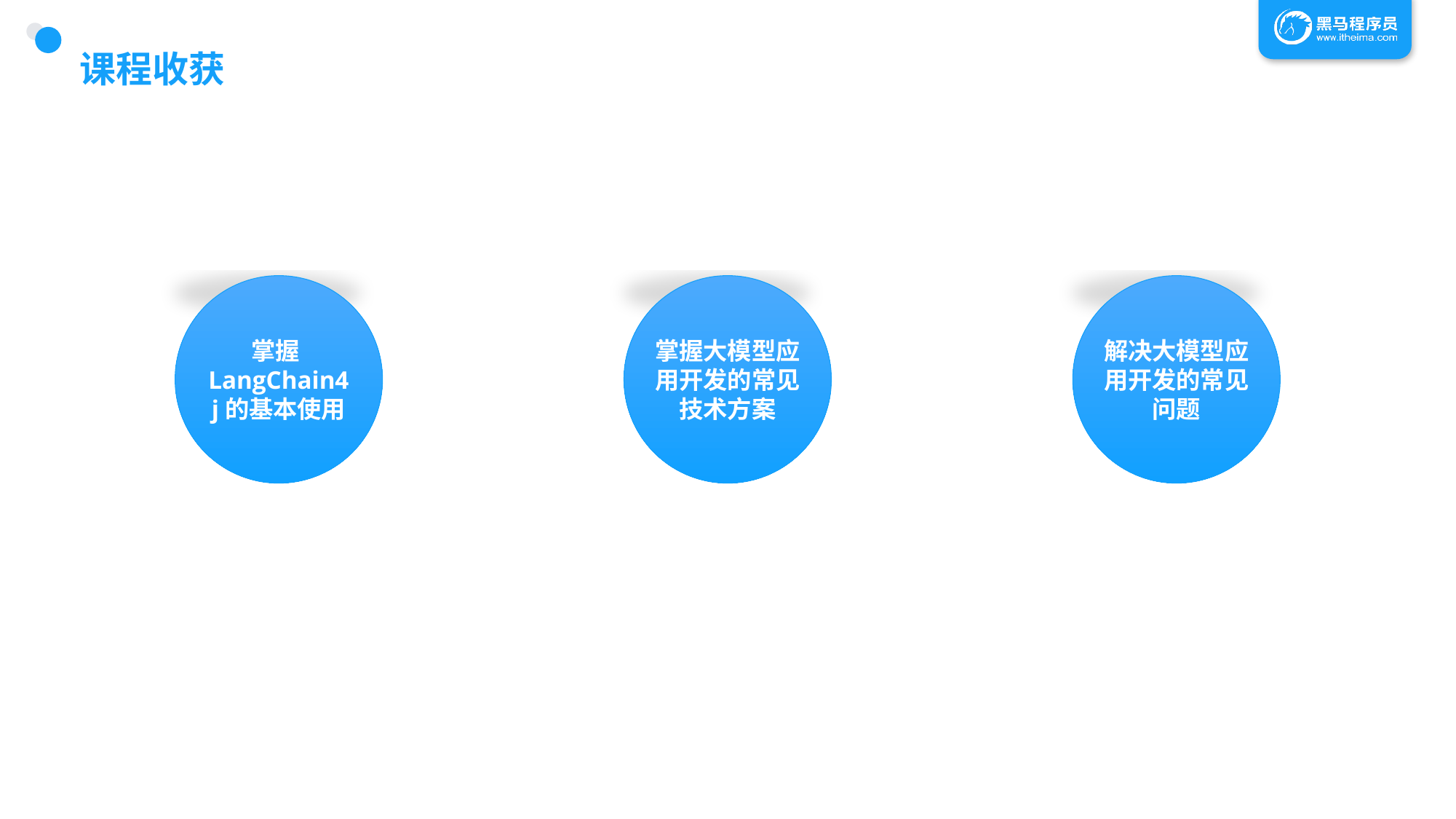

# 课程收获
掌握LangChain4j的基本使用
掌握大模型应用开发的常见技术方案
解决大模型应用开发的常见问题